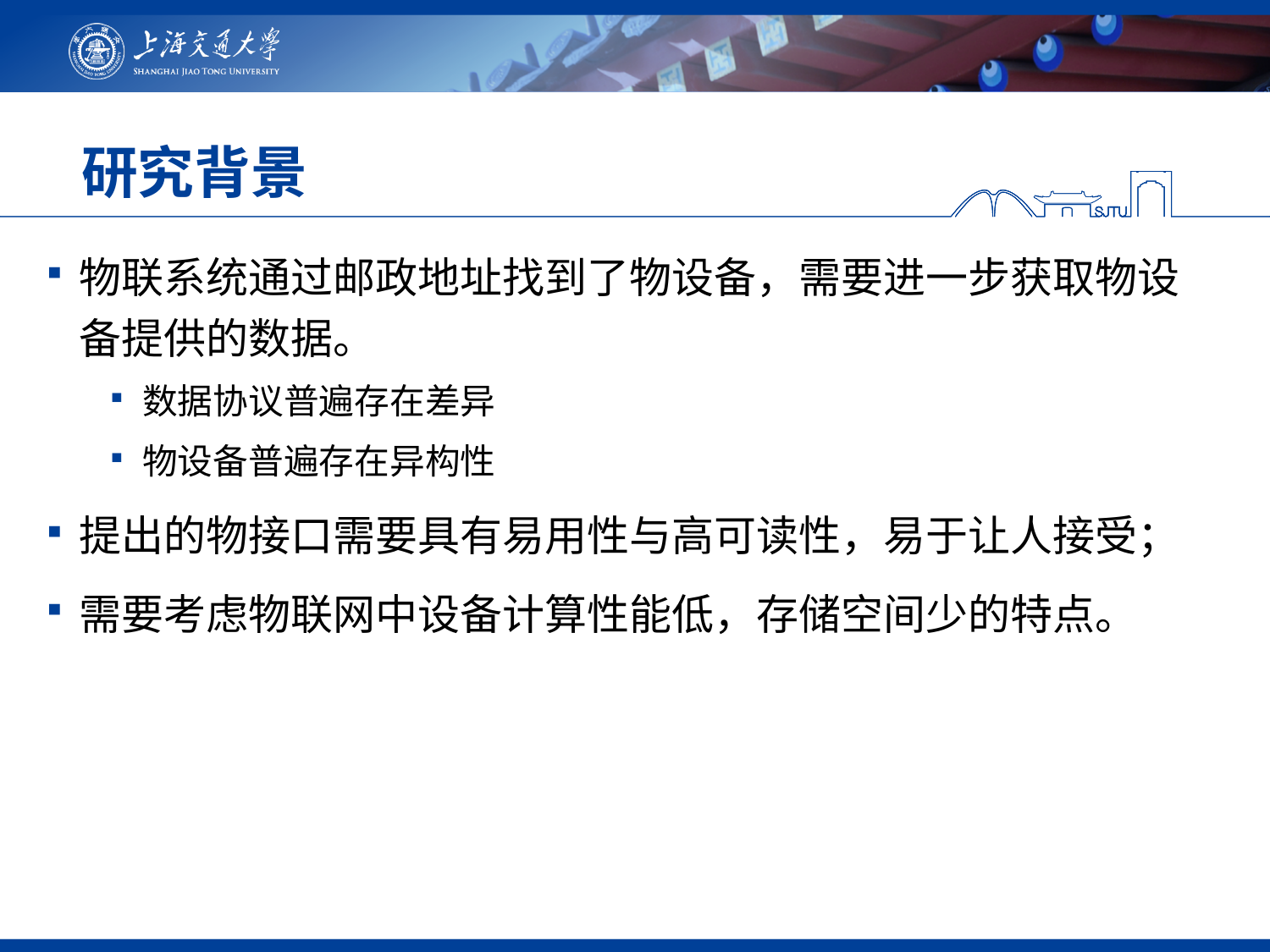

# 研究背景
物联系统通过邮政地址找到了物设备，需要进一步获取物设备提供的数据。
数据协议普遍存在差异
物设备普遍存在异构性
提出的物接口需要具有易用性与高可读性，易于让人接受；
需要考虑物联网中设备计算性能低，存储空间少的特点。